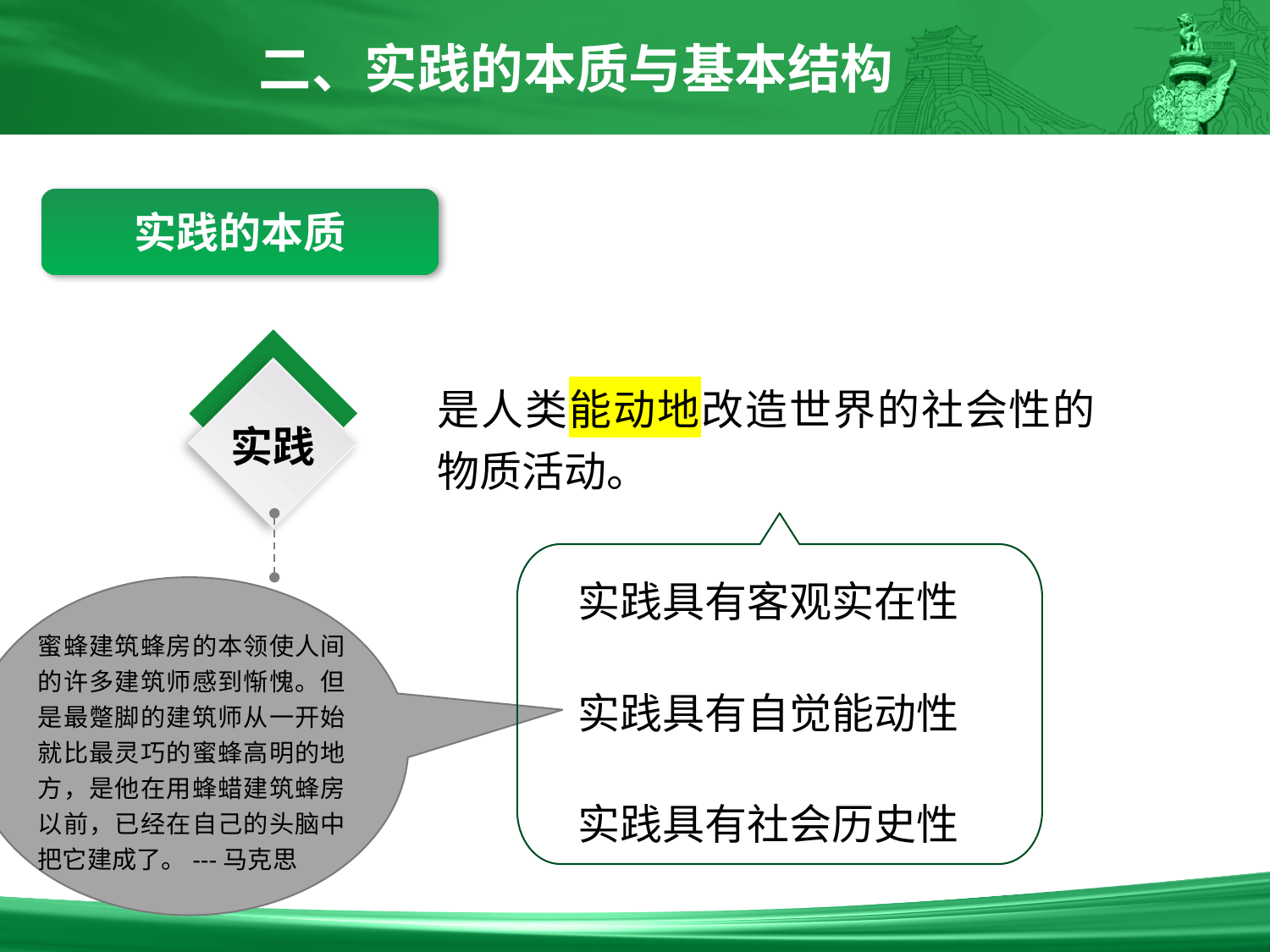

二、实践的本质与基本结构
实践的本质

实践
是人类能动地改造世界的社会性的物质活动。

实践具有客观实在性
实践具有自觉能动性
实践具有社会历史性

蜜蜂建筑蜂房的本领使人间的许多建筑师感到惭愧。但是最蹩脚的建筑师从一开始就比最灵巧的蜜蜂高明的地方，是他在用蜂蜡建筑蜂房以前，已经在自己的头脑中把它建成了。---马克思